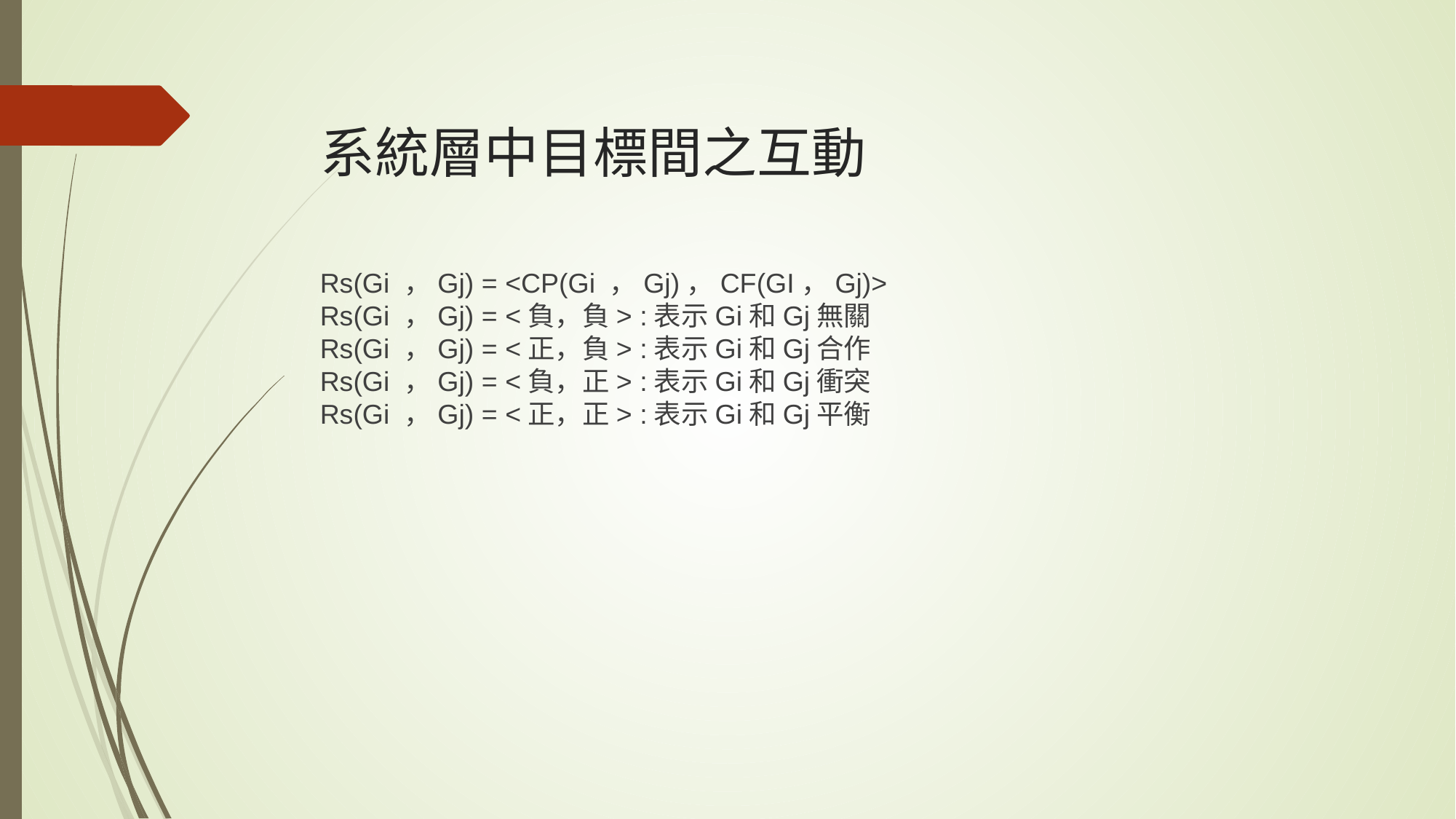

21
# 系統層中目標間之互動
Rs(Gi ，Gj) = <CP(Gi ，Gj)，CF(GI，Gj)>
Rs(Gi ，Gj) = <負，負> :表示Gi和Gj無關
Rs(Gi ，Gj) = <正，負> :表示Gi和Gj合作
Rs(Gi ，Gj) = <負，正> :表示Gi和Gj衝突
Rs(Gi ，Gj) = <正，正> :表示Gi和Gj平衡